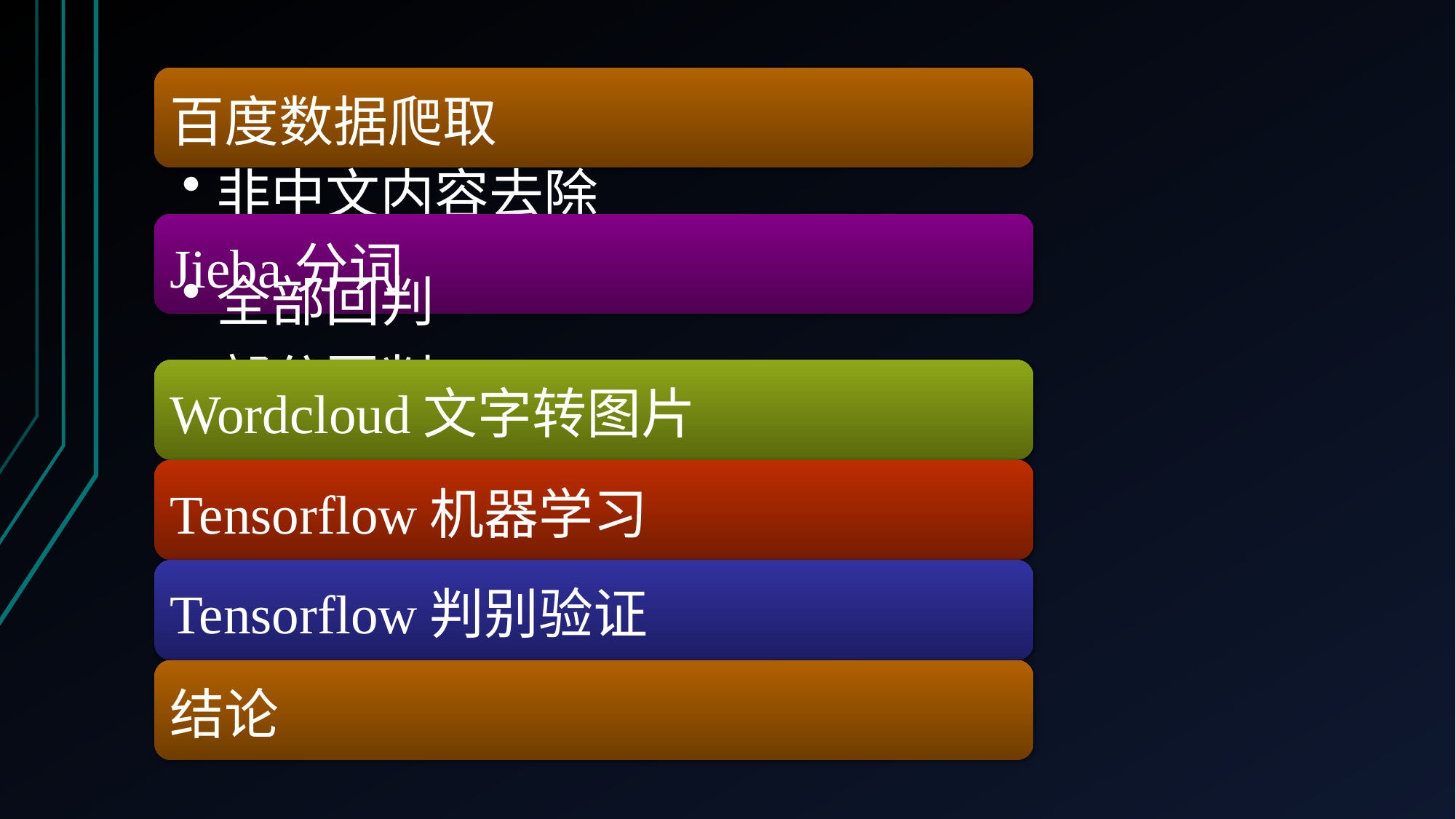

#
Jieba分词
Tensorflow机器学习
部分回判
非中文内容去除
百度数据爬取
Tensorflow判别验证
结论
全部回判
Wordcloud文字转图片